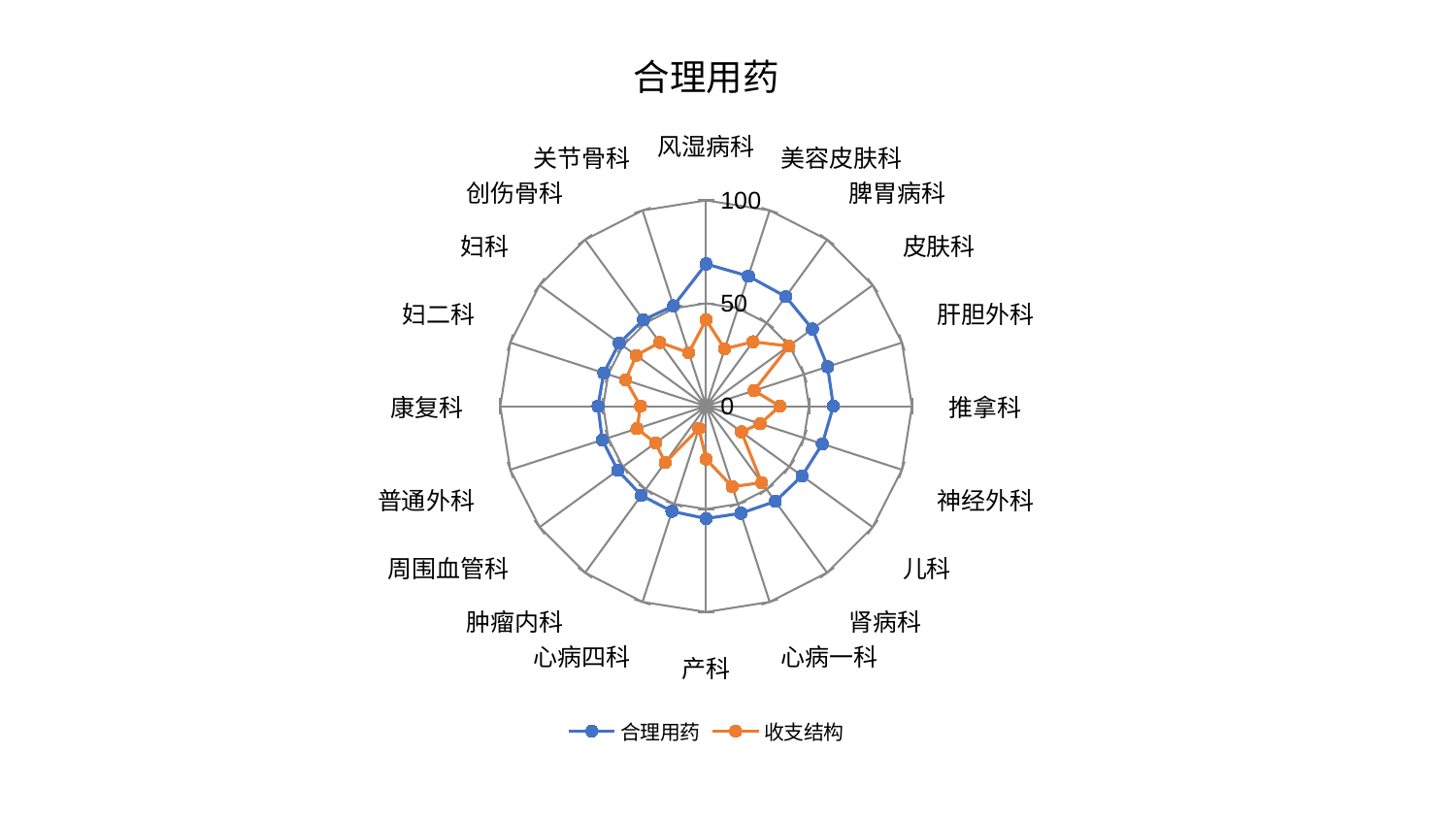

### Chart: 合理用药

| Category | 合理用药 | 收支结构 |
|---|---|---|
| 风湿病科 | 69.12510889335374 | 41.93451020194697 |
| 美容皮肤科 | 66.4554598282805 | 29.30920417829203 |
| 脾胃病科 | 65.80739859991965 | 38.69422791213147 |
| 皮肤科 | 63.80297714244776 | 49.725370965193 |
| 肝胆外科 | 62.06260769868102 | 24.488839080870836 |
| 推拿科 | 61.812957157743476 | 35.853529571999104 |
| 神经外科 | 59.365191799352786 | 27.61809410631191 |
| 儿科 | 57.62578673024382 | 21.226021338559118 |
| 肾病科 | 57.19835130272283 | 45.95106388421056 |
| 心病一科 | 54.70035437405727 | 41.14159235488372 |
| 产科 | 54.61910903177639 | 25.72420209255324 |
| 心病四科 | 53.7278531749557 | 11.361045999279165 |
| 肿瘤内科 | 53.562052550284164 | 33.852354737788794 |
| 周围血管科 | 53.042674531048526 | 30.383569697269248 |
| 普通外科 | 53.030913289509456 | 35.32279576862024 |
| 康复科 | 52.5144704011449 | 31.865489628171733 |
| 妇二科 | 52.253450596394266 | 41.12572709805465 |
| 妇科 | 52.16279428599356 | 41.98200452953767 |
| 创伤骨科 | 51.83021400418505 | 38.30642824214009 |
| 关节骨科 | 51.2610869070681 | 27.301095475067783 |
48